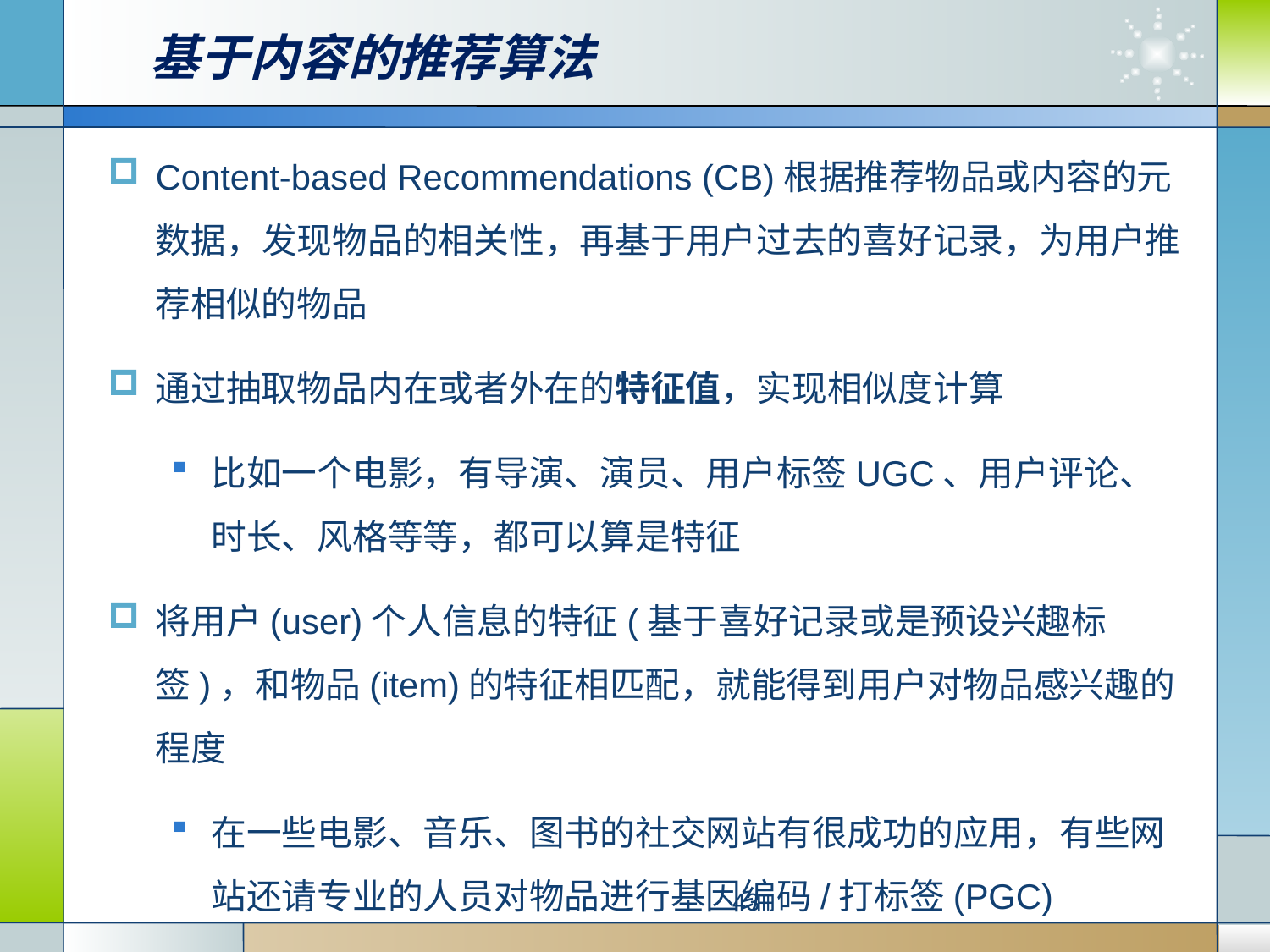

# 基于内容的推荐算法
Content-based Recommendations (CB)根据推荐物品或内容的元数据，发现物品的相关性，再基于用户过去的喜好记录，为用户推荐相似的物品
通过抽取物品内在或者外在的特征值，实现相似度计算
比如一个电影，有导演、演员、用户标签UGC、用户评论、时长、风格等等，都可以算是特征
将用户(user)个人信息的特征(基于喜好记录或是预设兴趣标签)，和物品(item)的特征相匹配，就能得到用户对物品感兴趣的程度
在一些电影、音乐、图书的社交网站有很成功的应用，有些网站还请专业的人员对物品进行基因编码/打标签(PGC)
43